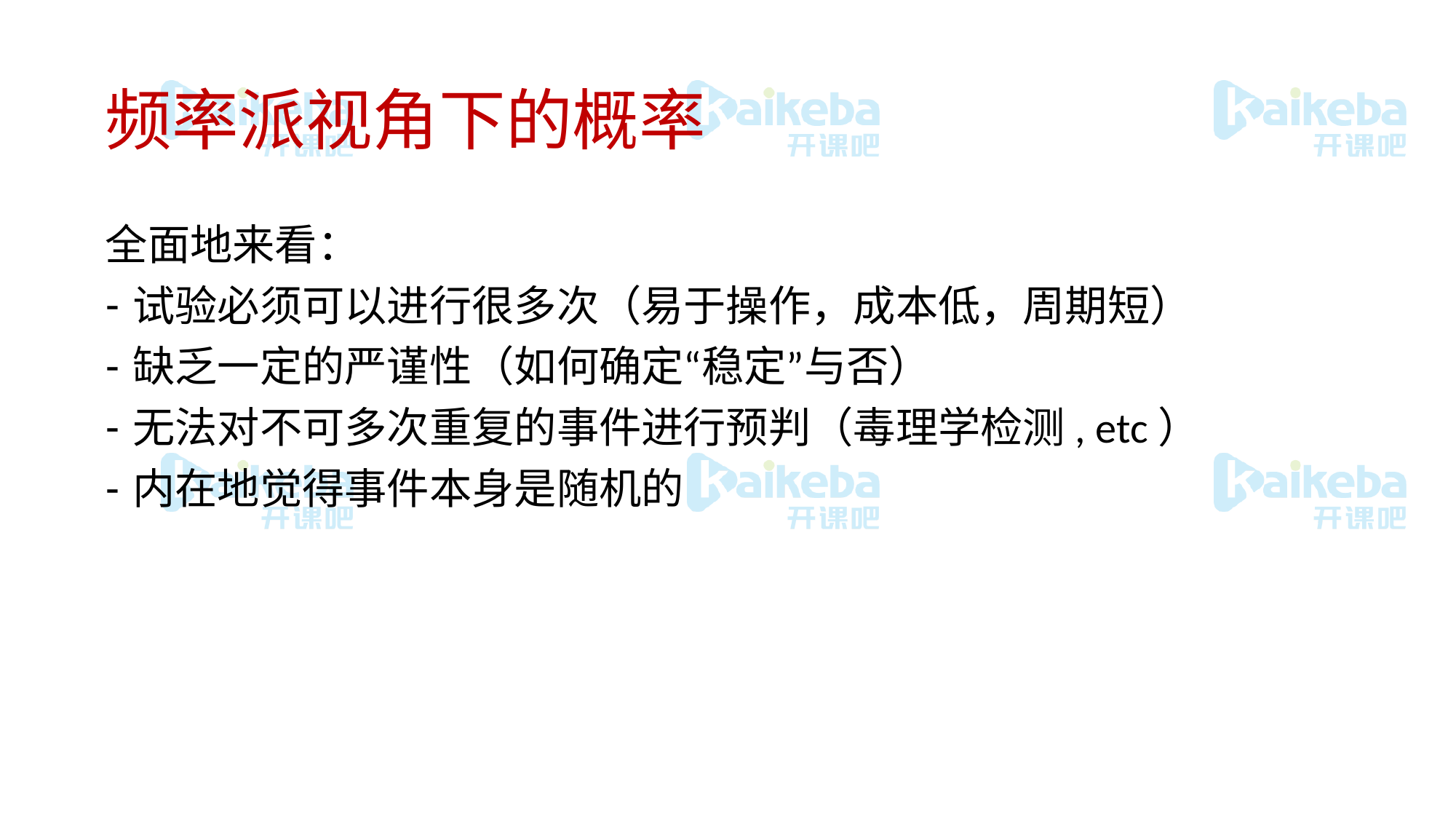

# 频率派视角下的概率
全面地来看：
试验必须可以进行很多次（易于操作，成本低，周期短）
缺乏一定的严谨性（如何确定“稳定”与否）
无法对不可多次重复的事件进行预判（毒理学检测, etc）
内在地觉得事件本身是随机的